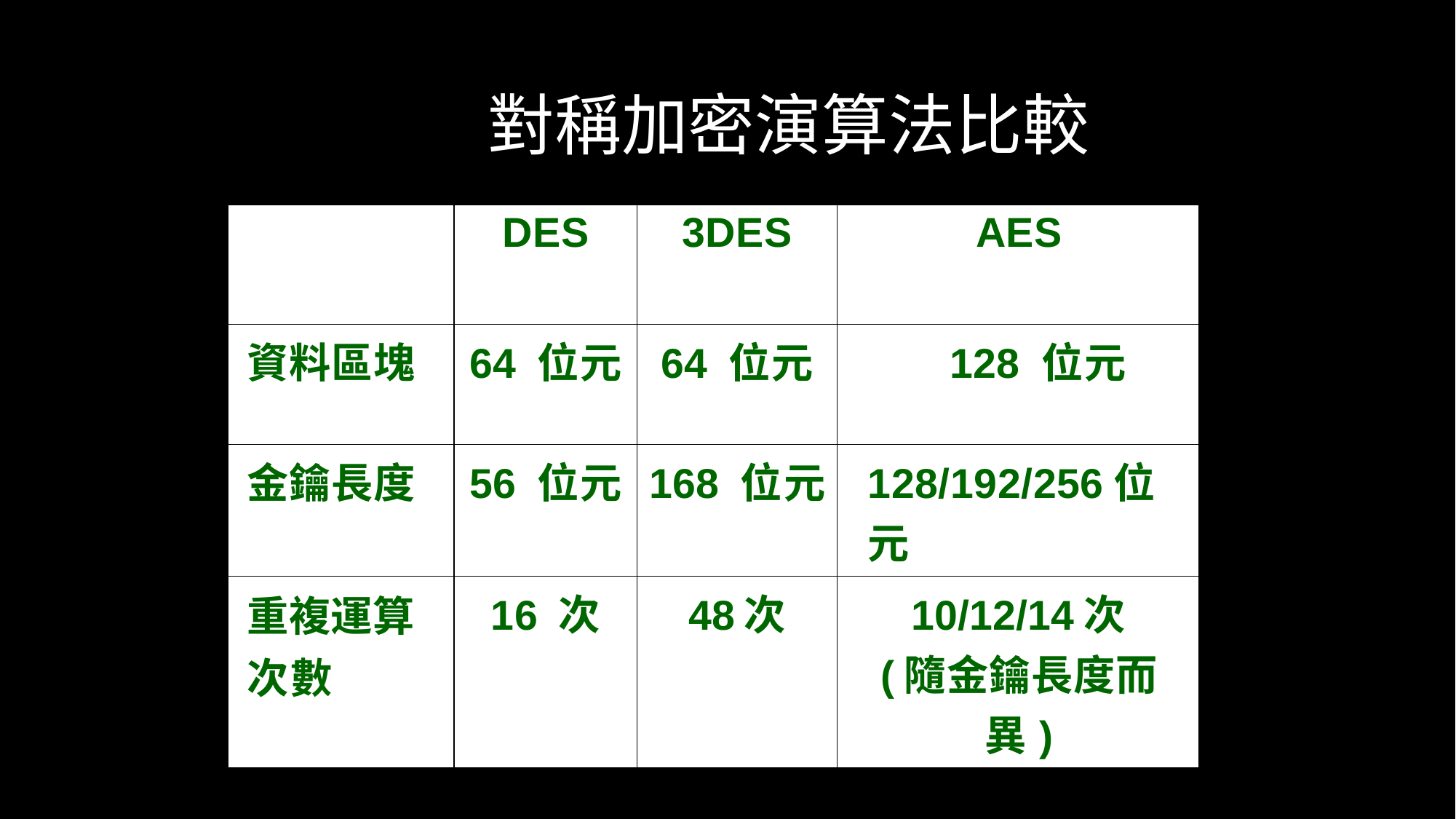

對稱加密演算法比較
|  | DES | 3DES | AES |
| --- | --- | --- | --- |
| 資料區塊 | 64 位元 | 64 位元 | 128 位元 |
| 金鑰長度 | 56 位元 | 168 位元 | 128/192/256位元 |
| 重複運算 次數 | 16 次 | 48次 | 10/12/14次 (隨金鑰長度而異) |